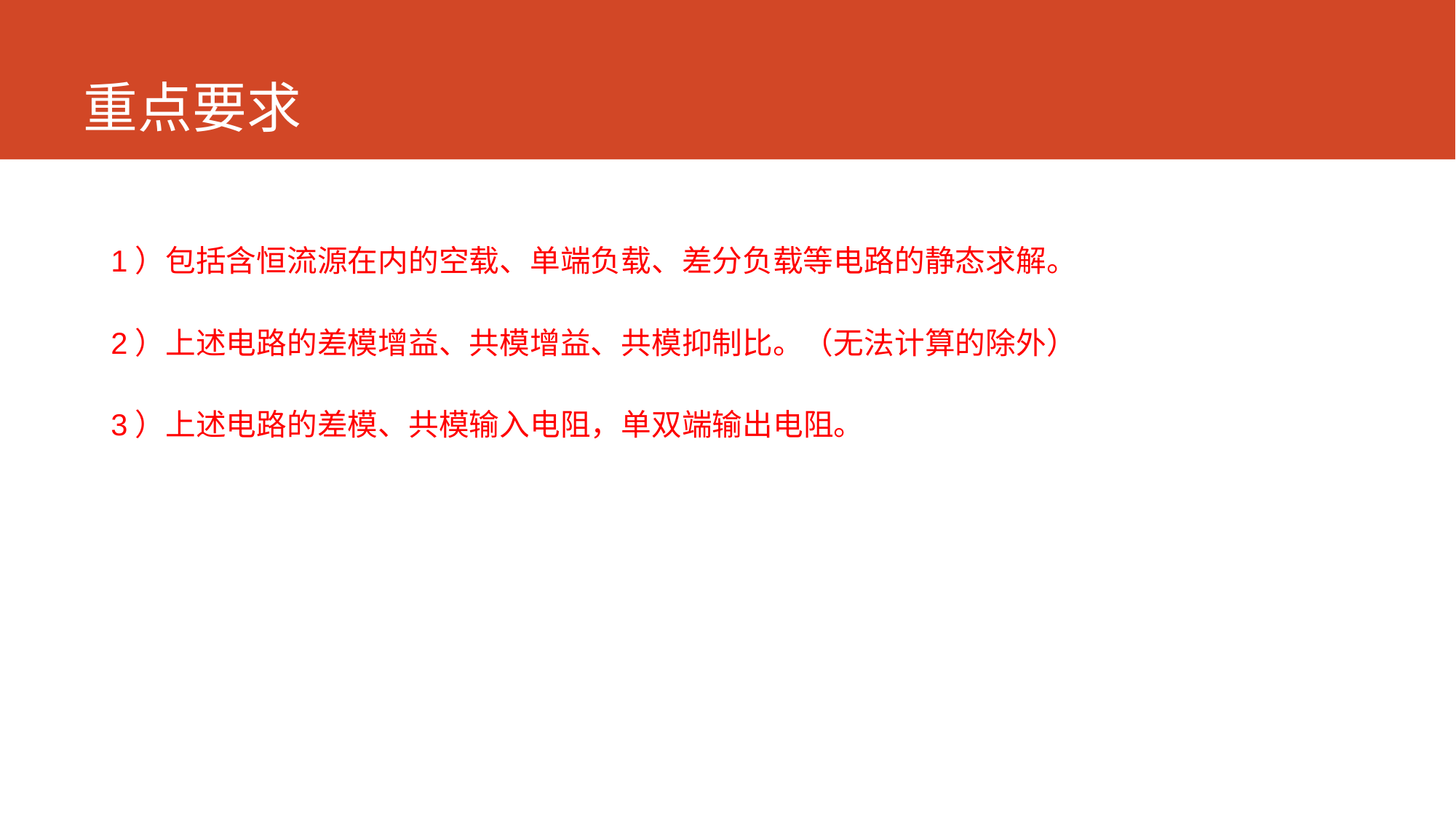

# 重点要求
1）包括含恒流源在内的空载、单端负载、差分负载等电路的静态求解。
2）上述电路的差模增益、共模增益、共模抑制比。（无法计算的除外）
3）上述电路的差模、共模输入电阻，单双端输出电阻。